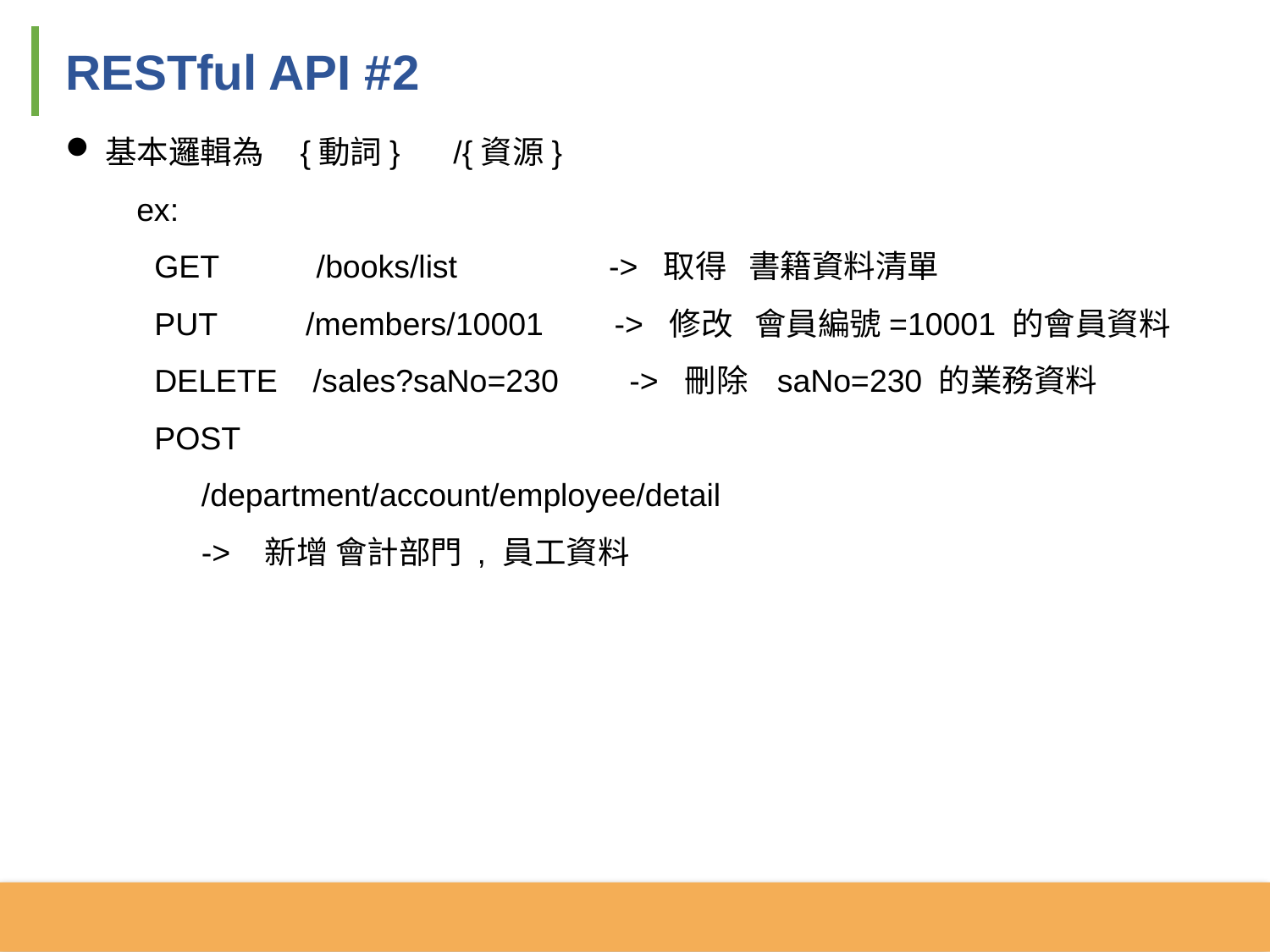

RESTful API #2
基本邏輯為    {動詞}      /{資源}
        ex:
          GET           /books/list     	    ->  取得   書籍資料清單
          PUT          /members/10001        ->  修改   會員編號=10001 的會員資料
          DELETE    /sales?saNo=230        ->  刪除   saNo=230 的業務資料
          POST
	 /department/account/employee/detail
	 ->   新增 會計部門 , 員工資料